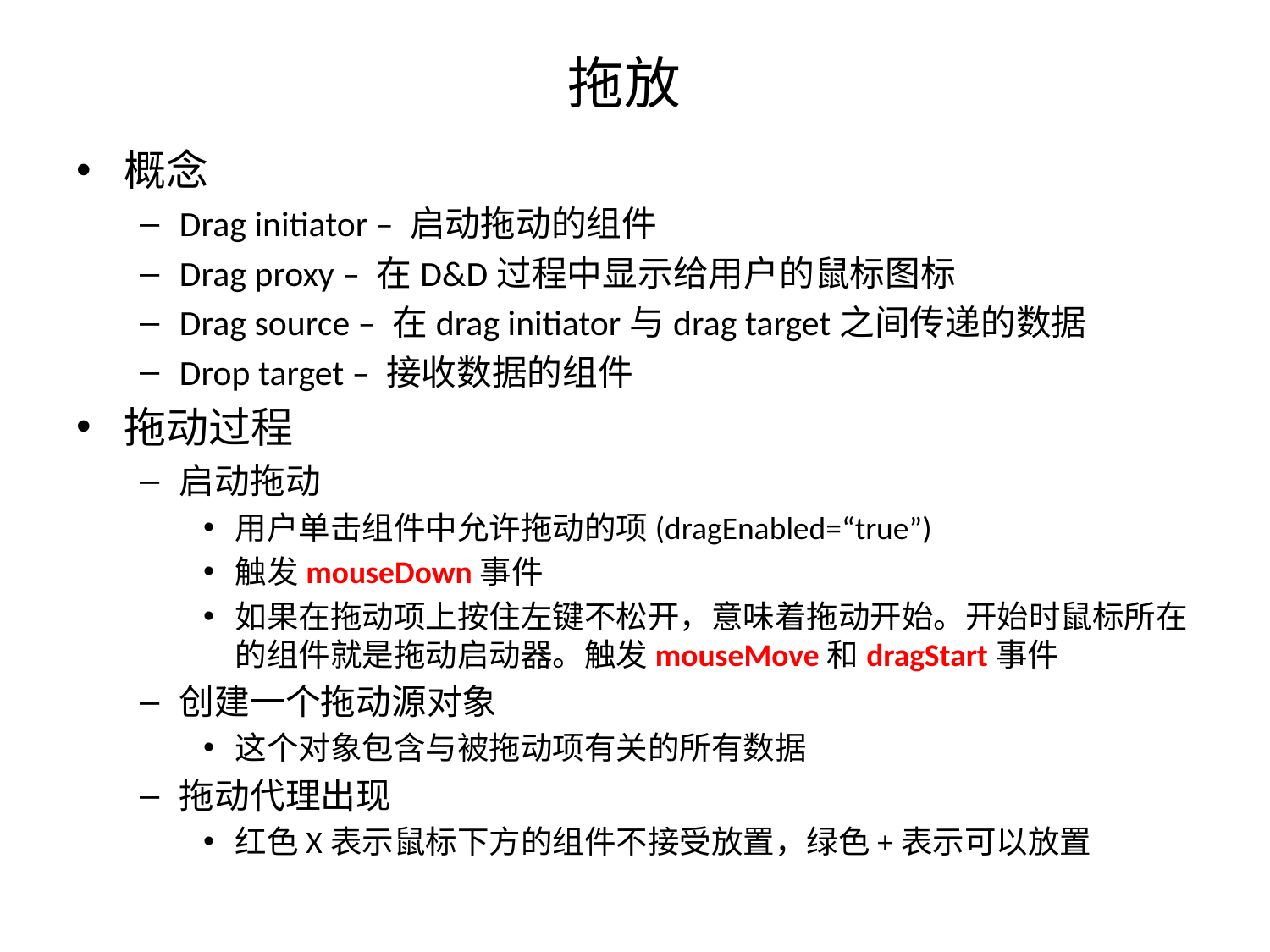

# 拖放
概念
Drag initiator – 启动拖动的组件
Drag proxy – 在D&D过程中显示给用户的鼠标图标
Drag source – 在drag initiator与drag target之间传递的数据
Drop target – 接收数据的组件
拖动过程
启动拖动
用户单击组件中允许拖动的项(dragEnabled=“true”)
触发mouseDown事件
如果在拖动项上按住左键不松开，意味着拖动开始。开始时鼠标所在的组件就是拖动启动器。触发mouseMove和dragStart事件
创建一个拖动源对象
这个对象包含与被拖动项有关的所有数据
拖动代理出现
红色X表示鼠标下方的组件不接受放置，绿色+表示可以放置